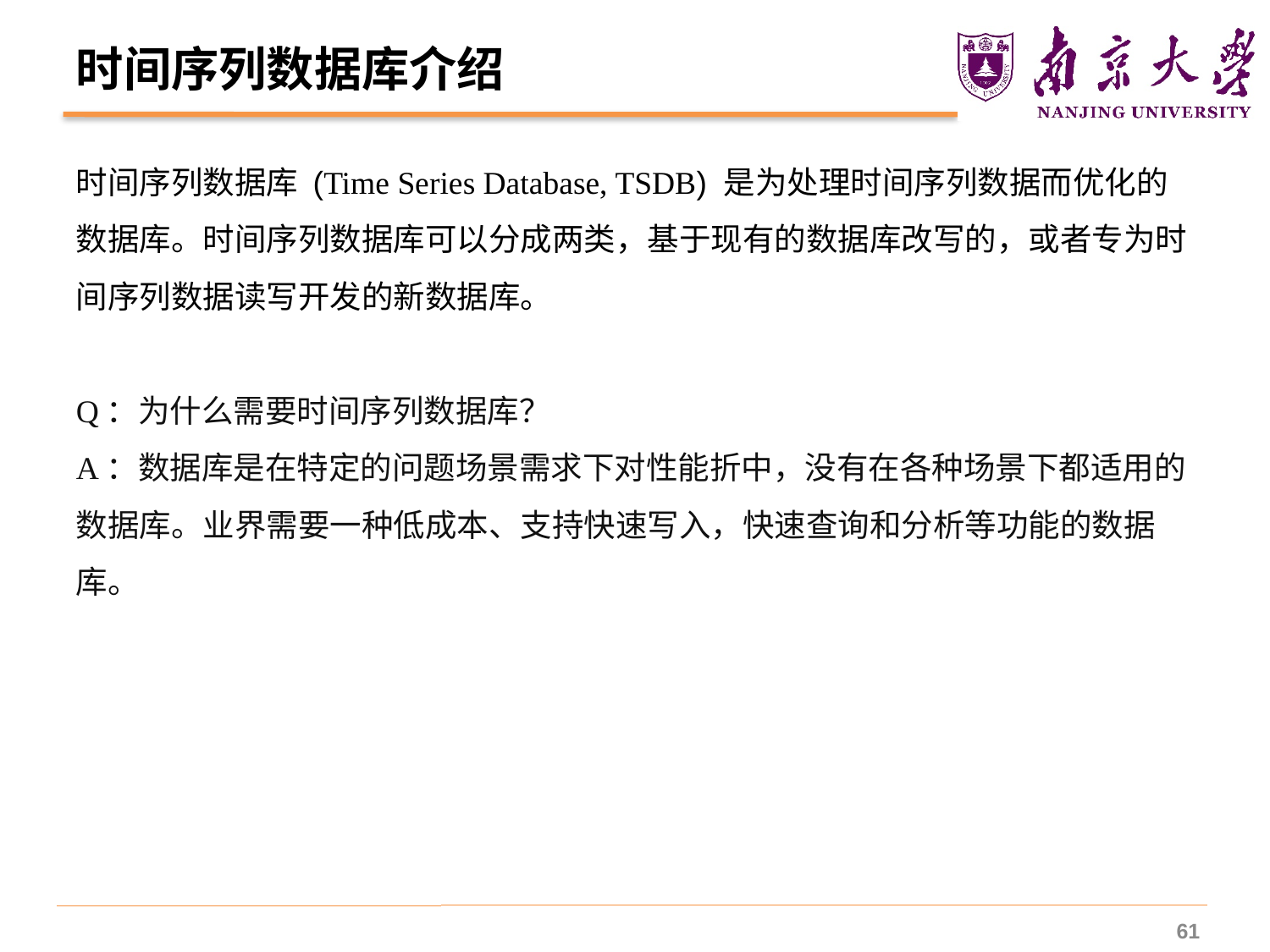

# 时间序列数据库介绍
时间序列数据库 (Time Series Database, TSDB) 是为处理时间序列数据而优化的数据库。时间序列数据库可以分成两类，基于现有的数据库改写的，或者专为时间序列数据读写开发的新数据库。

Q：为什么需要时间序列数据库？
A：数据库是在特定的问题场景需求下对性能折中，没有在各种场景下都适用的数据库。业界需要一种低成本、支持快速写入，快速查询和分析等功能的数据库。
61